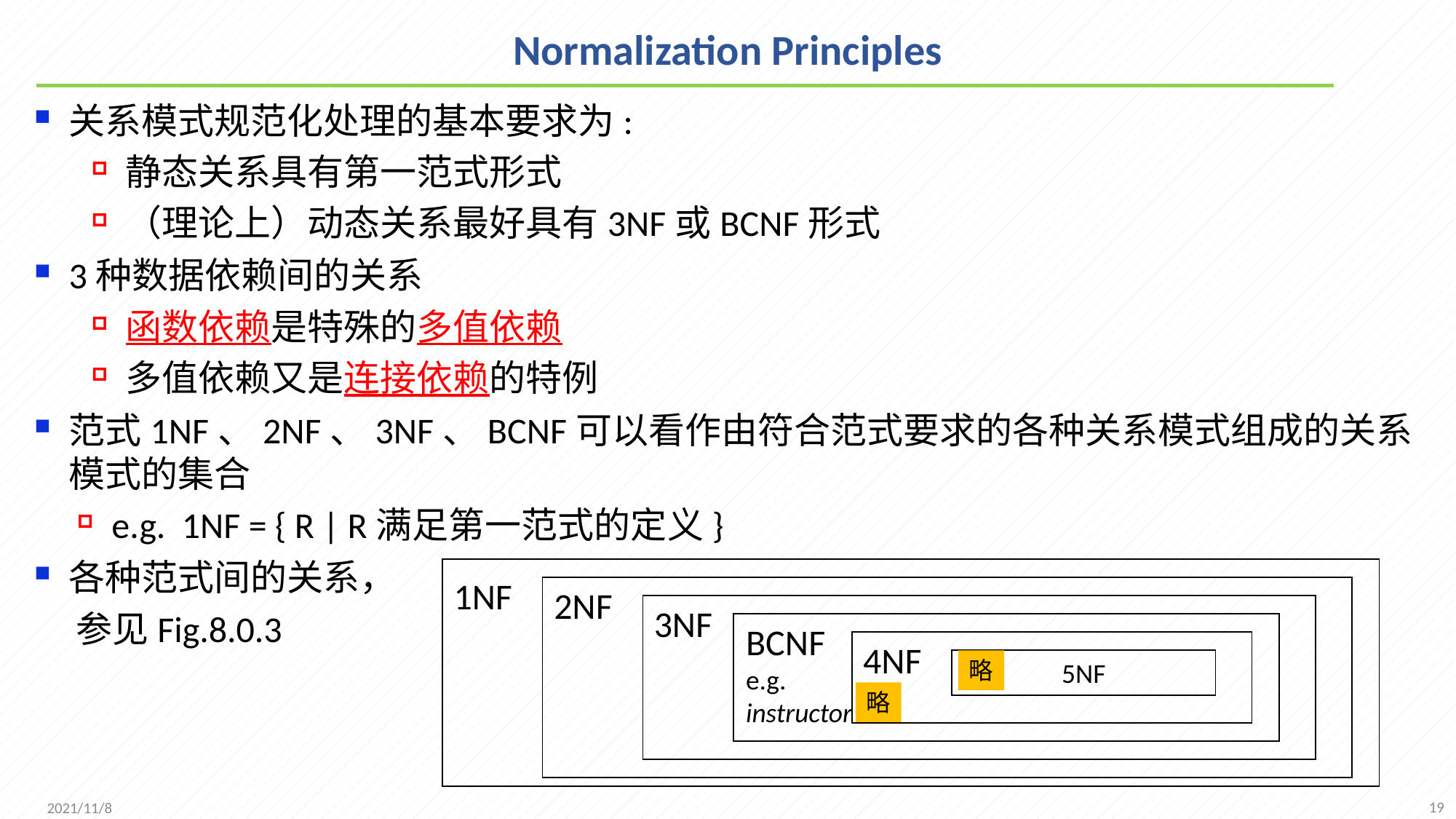

# Normalization Principles
关系模式规范化处理的基本要求为:
静态关系具有第一范式形式
（理论上）动态关系最好具有3NF或BCNF形式
3种数据依赖间的关系
函数依赖是特殊的多值依赖
多值依赖又是连接依赖的特例
范式1NF、2NF、3NF、BCNF可以看作由符合范式要求的各种关系模式组成的关系模式的集合
e.g.  1NF = { R | R满足第一范式的定义}
各种范式间的关系，
    参见Fig.8.0.3

1NF

2NF

3NF

BCNF
e.g.
instructor

4NF
5NF
略
略
19
2021/11/8